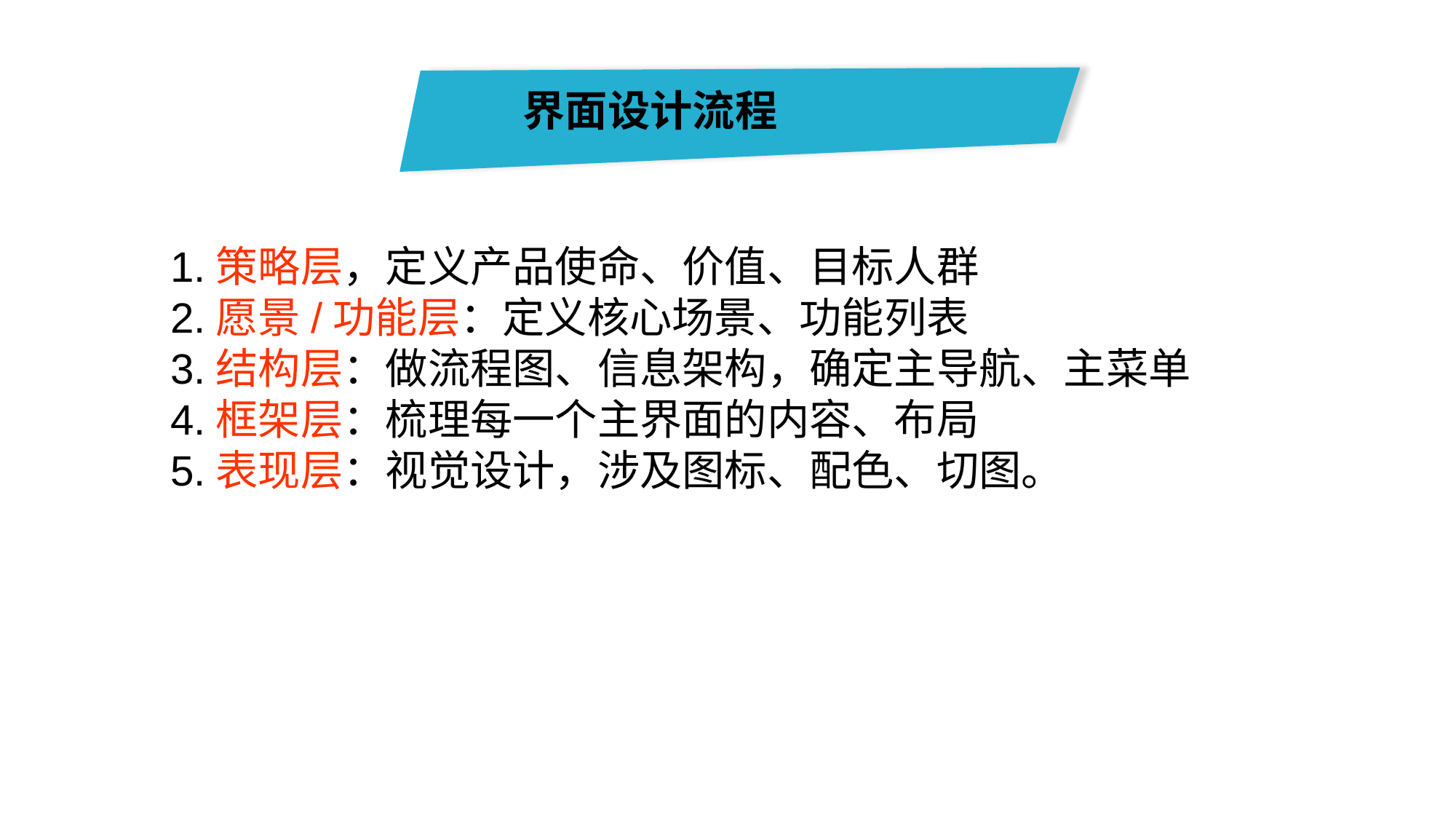

界面设计流程
1.策略层，定义产品使命、价值、目标人群
2.愿景/功能层：定义核心场景、功能列表
3.结构层：做流程图、信息架构，确定主导航、主菜单
4.框架层：梳理每一个主界面的内容、布局
5.表现层：视觉设计，涉及图标、配色、切图。

40%

添加文本